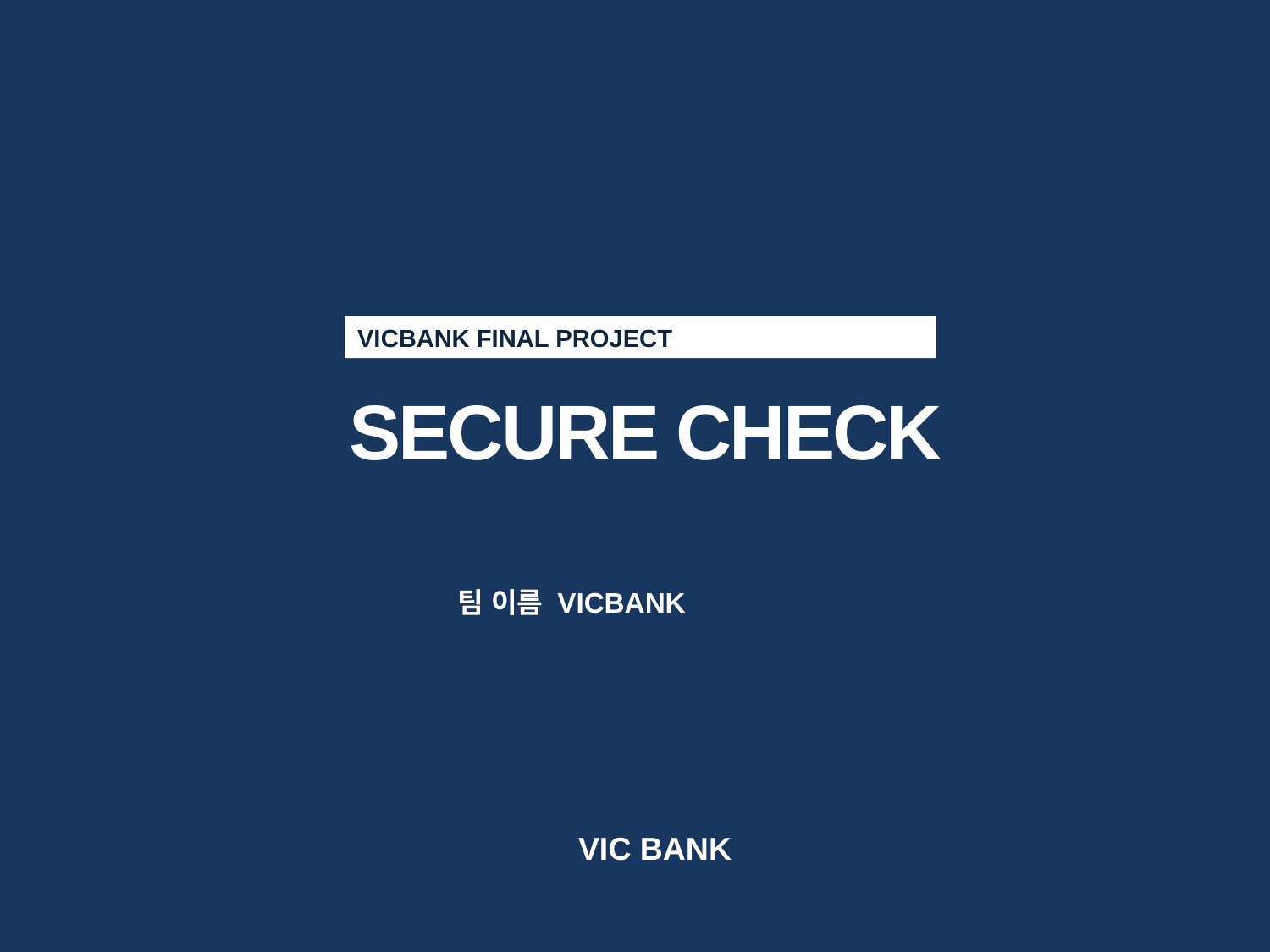

VICBANK FINAL PROJECT
 SECURE CHECK
팀 이름 VICBANK
VIC BANK